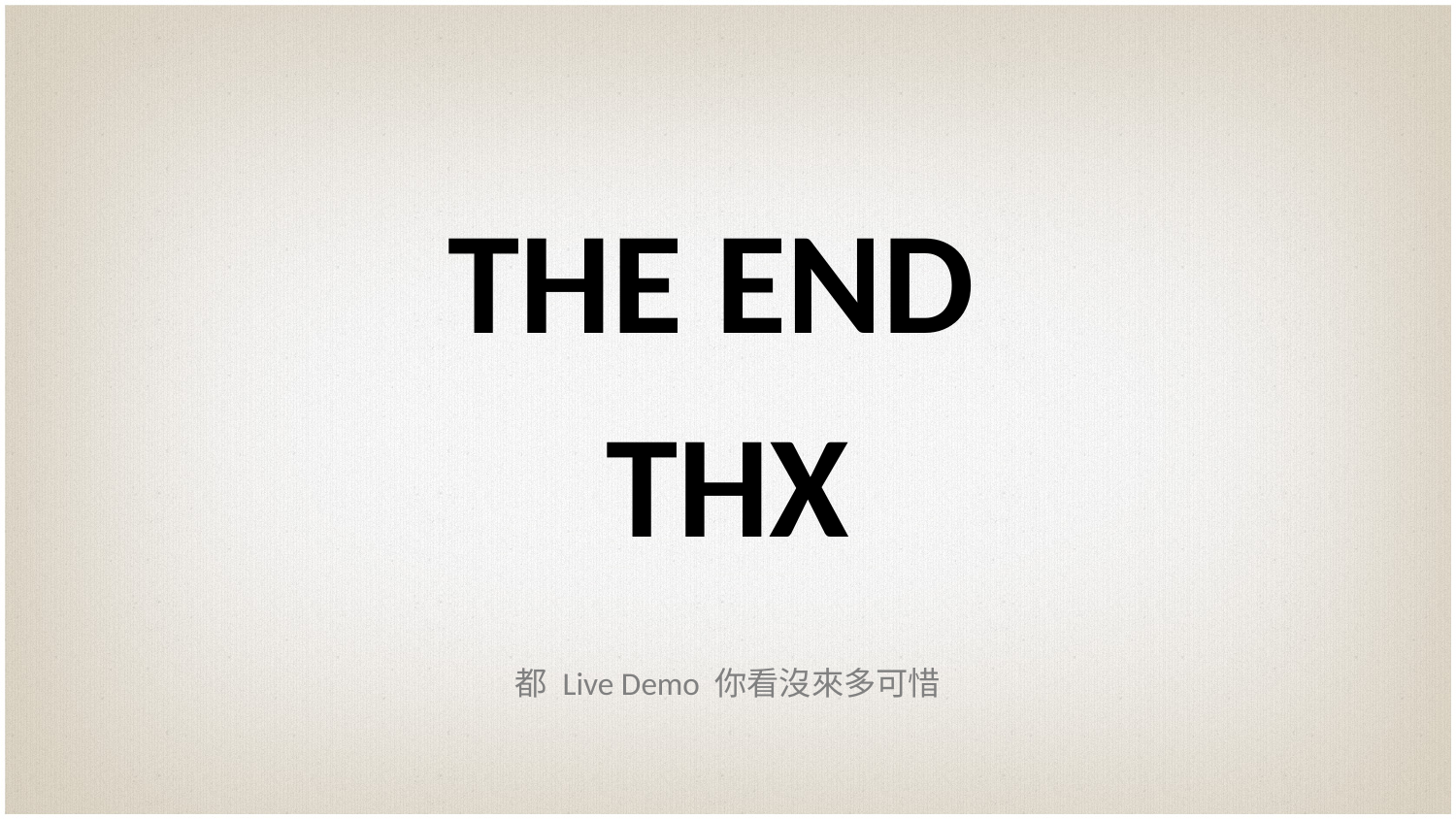

THE END
THX

都 Live Demo 你看沒來多可惜